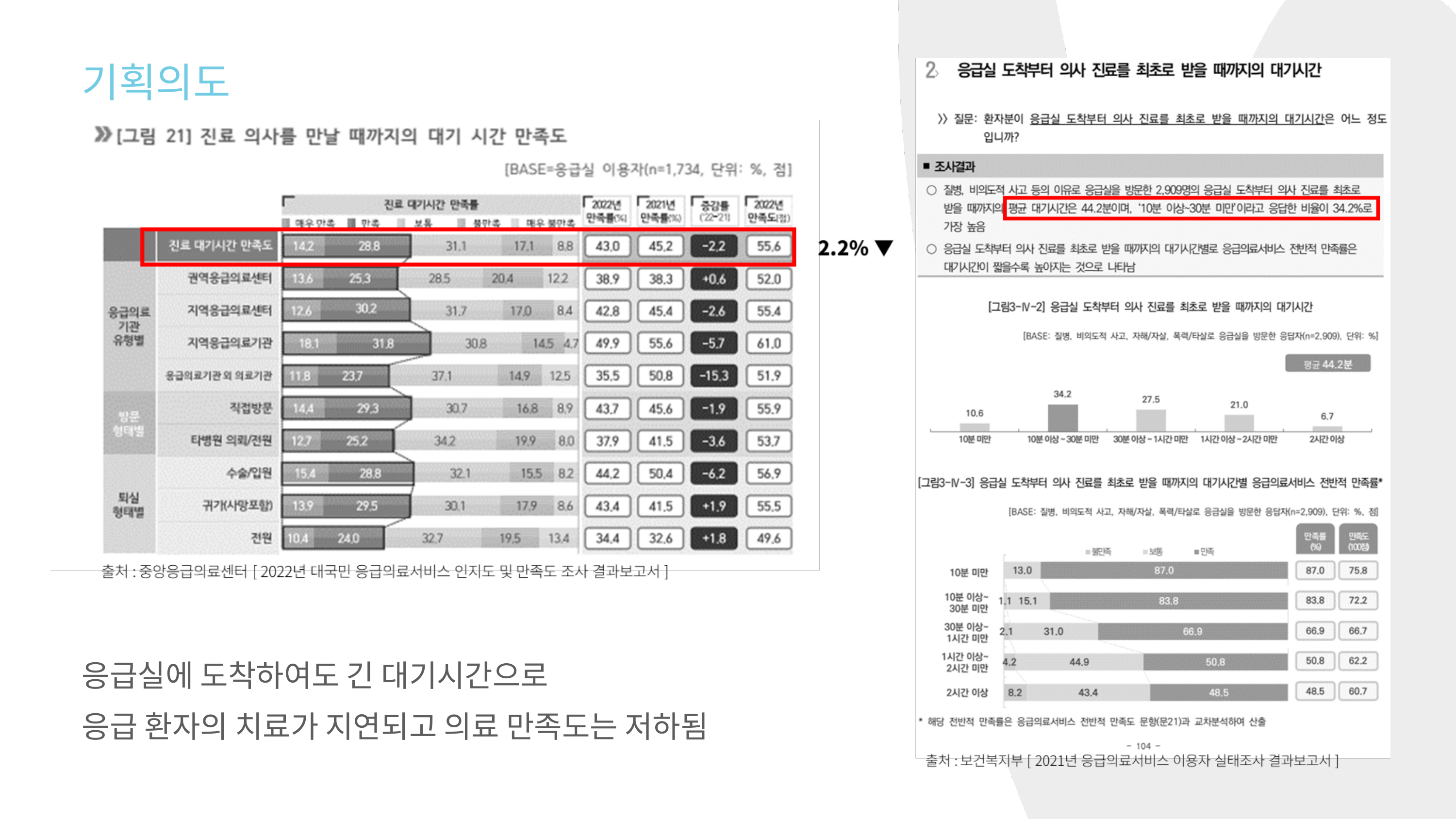

기획의도

응급실에 도착하여도 긴 대기시간으로
응급 환자의 치료가 지연되고 의료 만족도는 저하됨